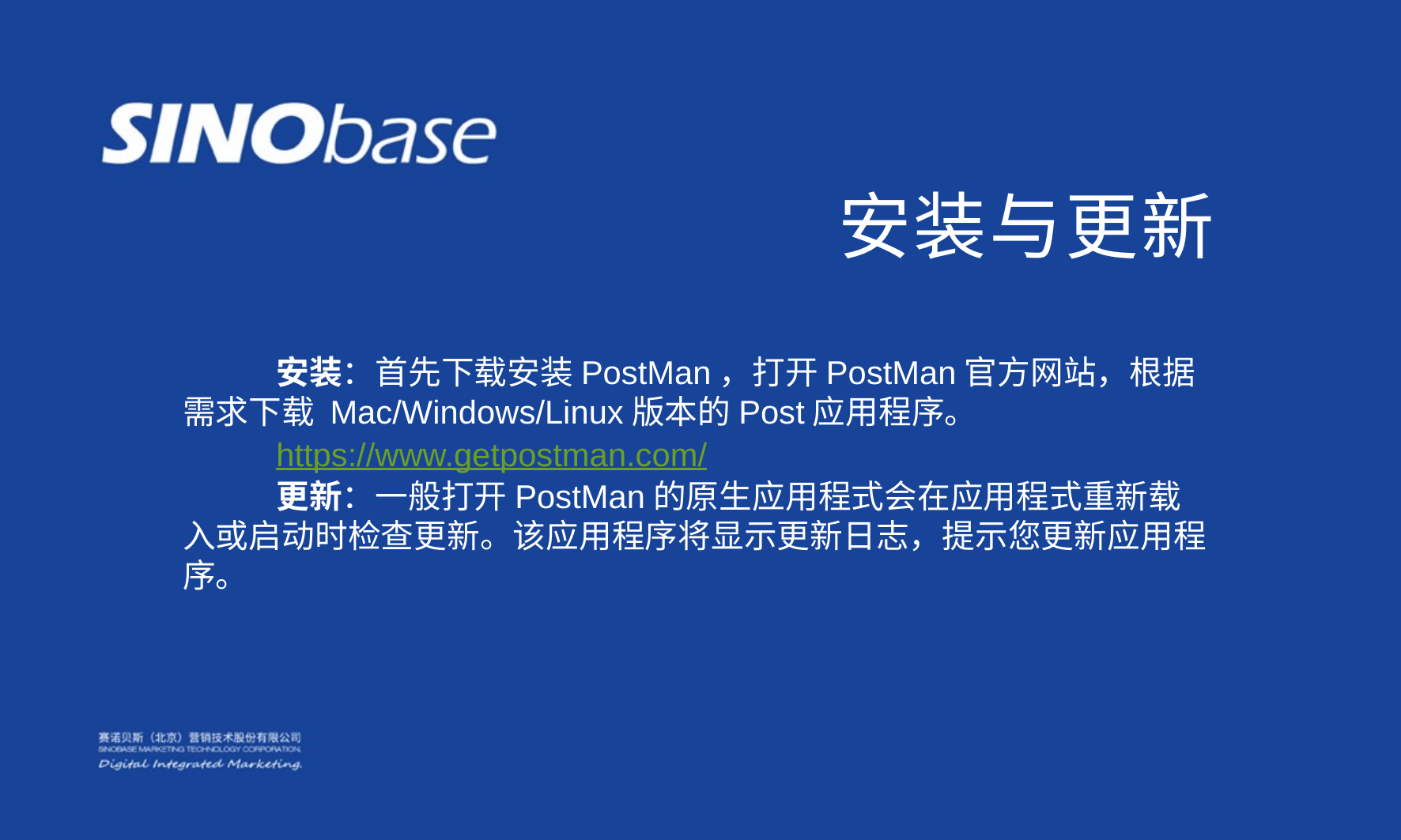

# 安装与更新
安装：首先下载安装PostMan，打开PostMan官方网站，根据需求下载 Mac/Windows/Linux版本的Post应用程序。
https://www.getpostman.com/
更新：一般打开PostMan的原生应用程式会在应用程式重新载入或启动时检查更新。该应用程序将显示更新日志，提示您更新应用程序。